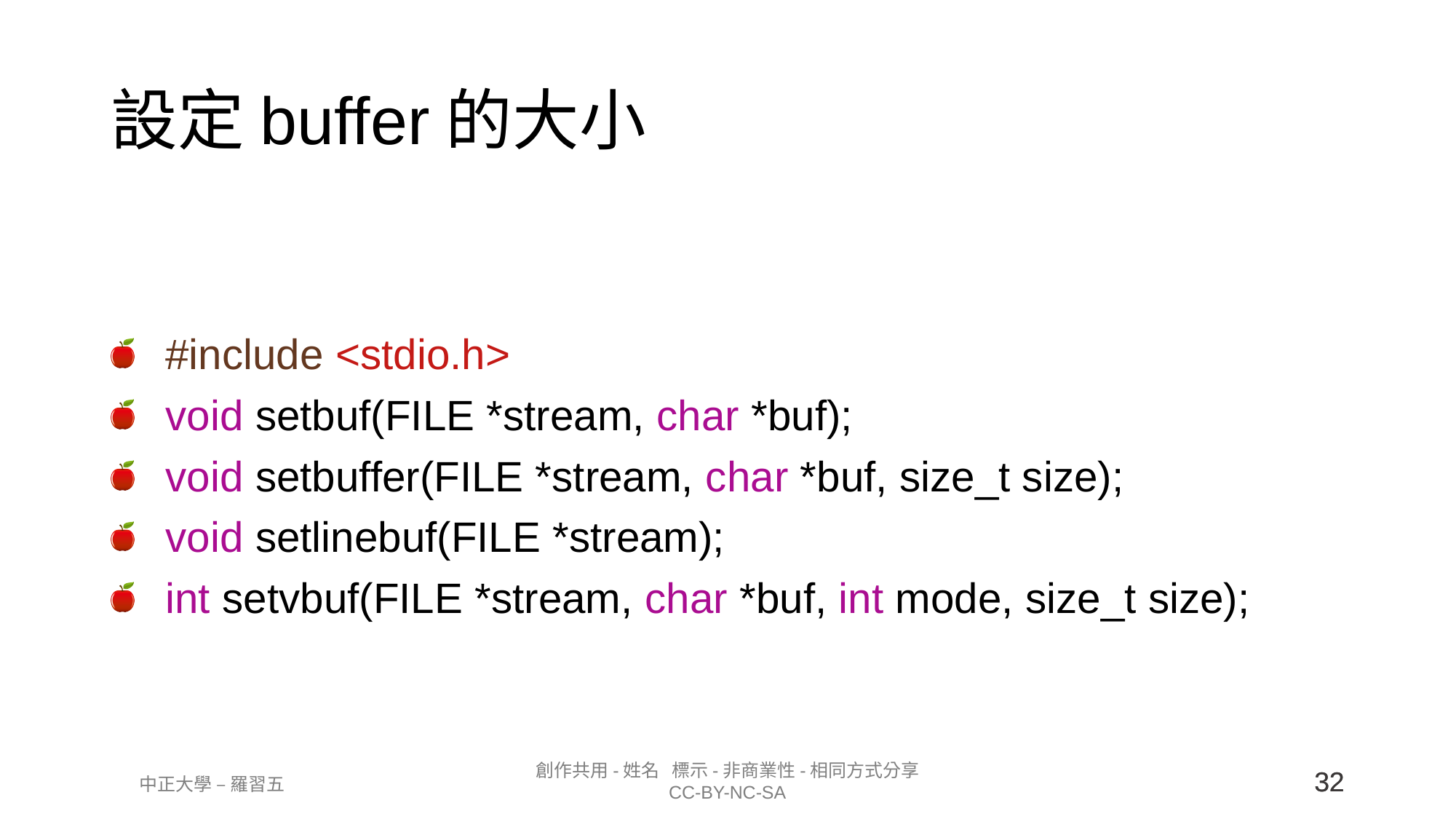

# 設定buffer的大小
#include <stdio.h>
void setbuf(FILE *stream, char *buf);
void setbuffer(FILE *stream, char *buf, size_t size);
void setlinebuf(FILE *stream);
int setvbuf(FILE *stream, char *buf, int mode, size_t size);